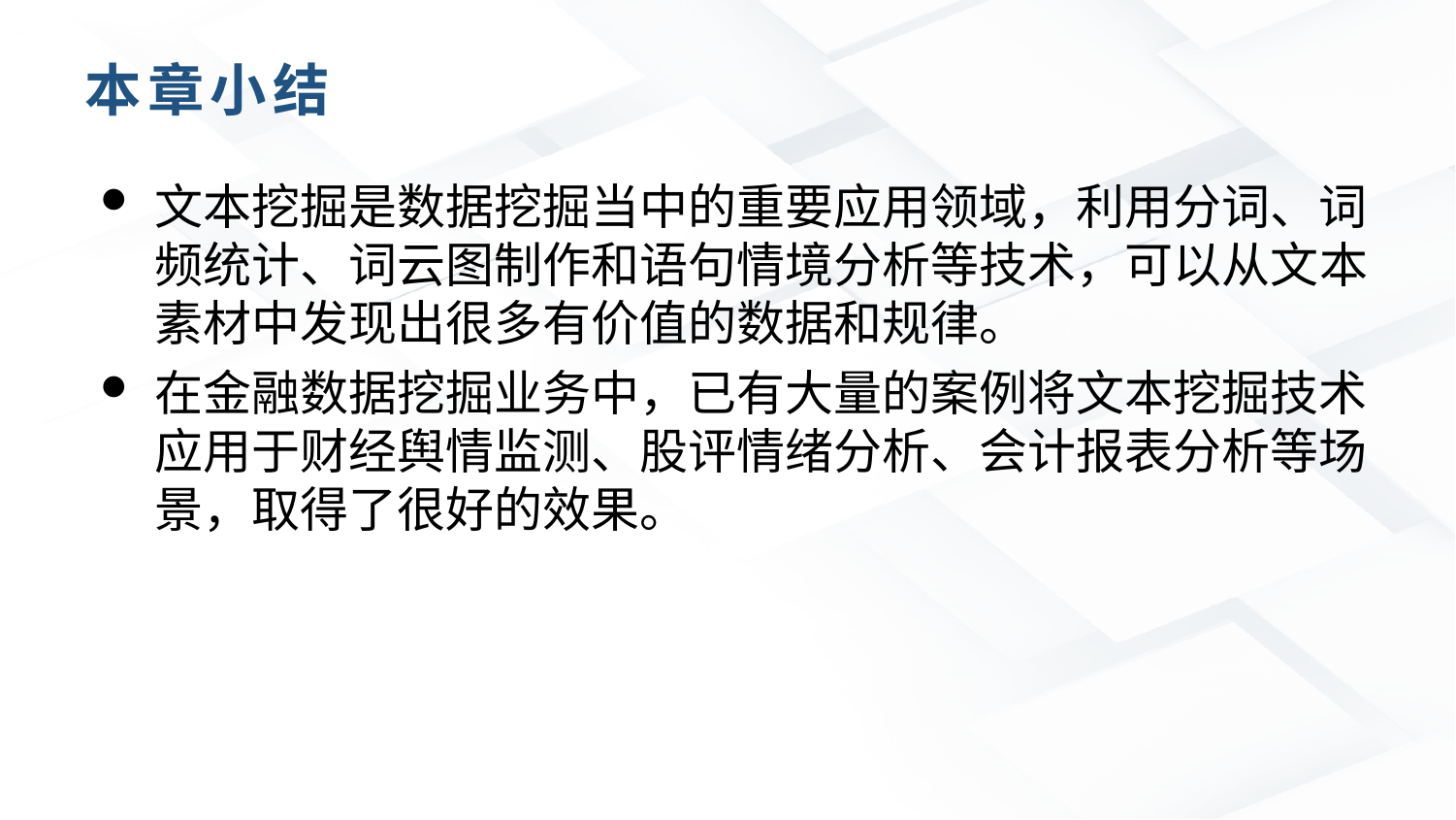

本章小结
文本挖掘是数据挖掘当中的重要应用领域，利用分词、词频统计、词云图制作和语句情境分析等技术，可以从文本素材中发现出很多有价值的数据和规律。
在金融数据挖掘业务中，已有大量的案例将文本挖掘技术应用于财经舆情监测、股评情绪分析、会计报表分析等场景，取得了很好的效果。